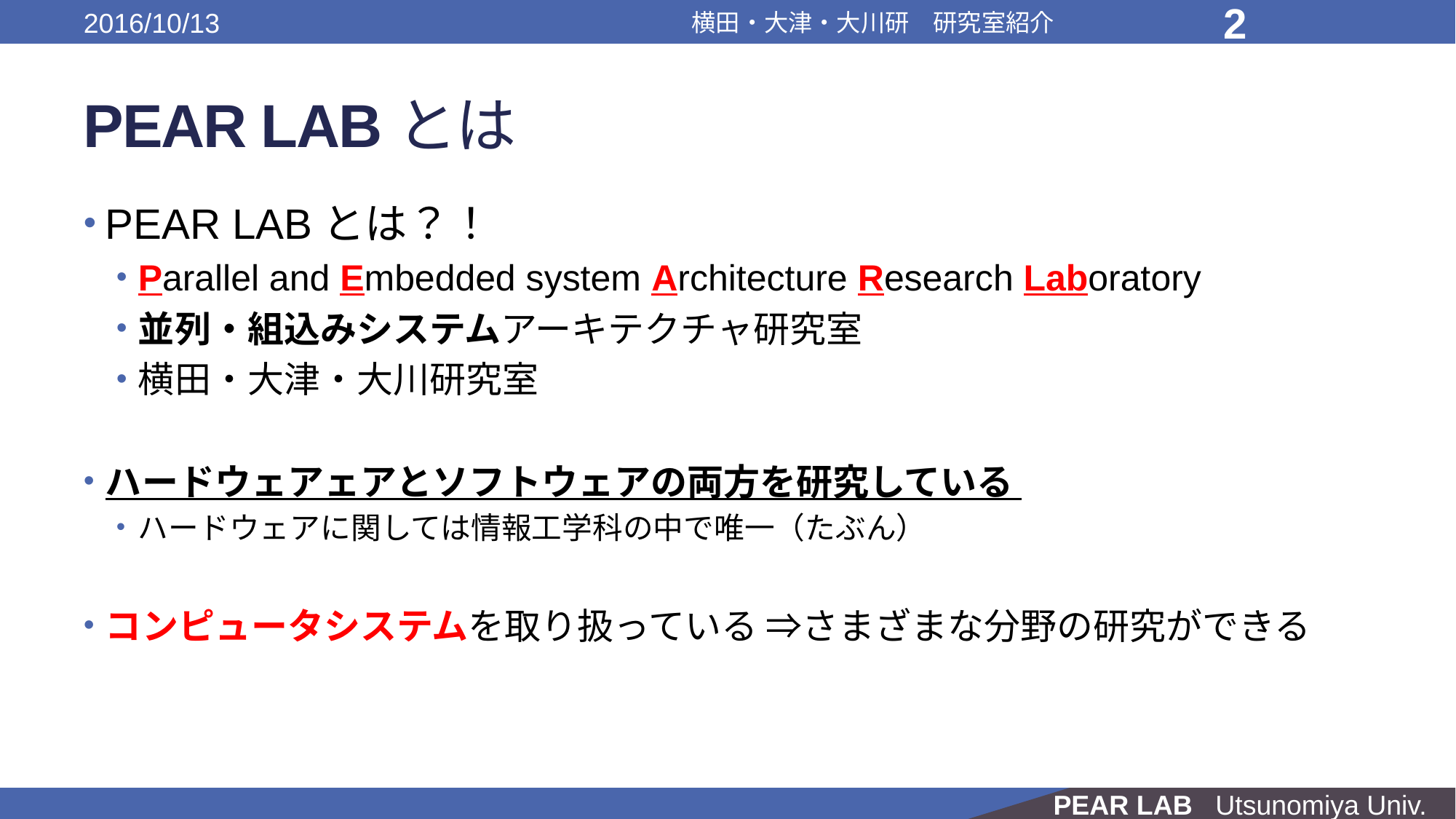

2016/10/13
横田・大津・大川研　研究室紹介
2
# PEAR LABとは
PEAR LABとは？！
Parallel and Embedded system Architecture Research Laboratory
並列・組込みシステムアーキテクチャ研究室
横田・大津・大川研究室

ハードウェアェアとソフトウェアの両方を研究している
ハードウェアに関しては情報工学科の中で唯一（たぶん）

コンピュータシステムを取り扱っている ⇒さまざまな分野の研究ができる